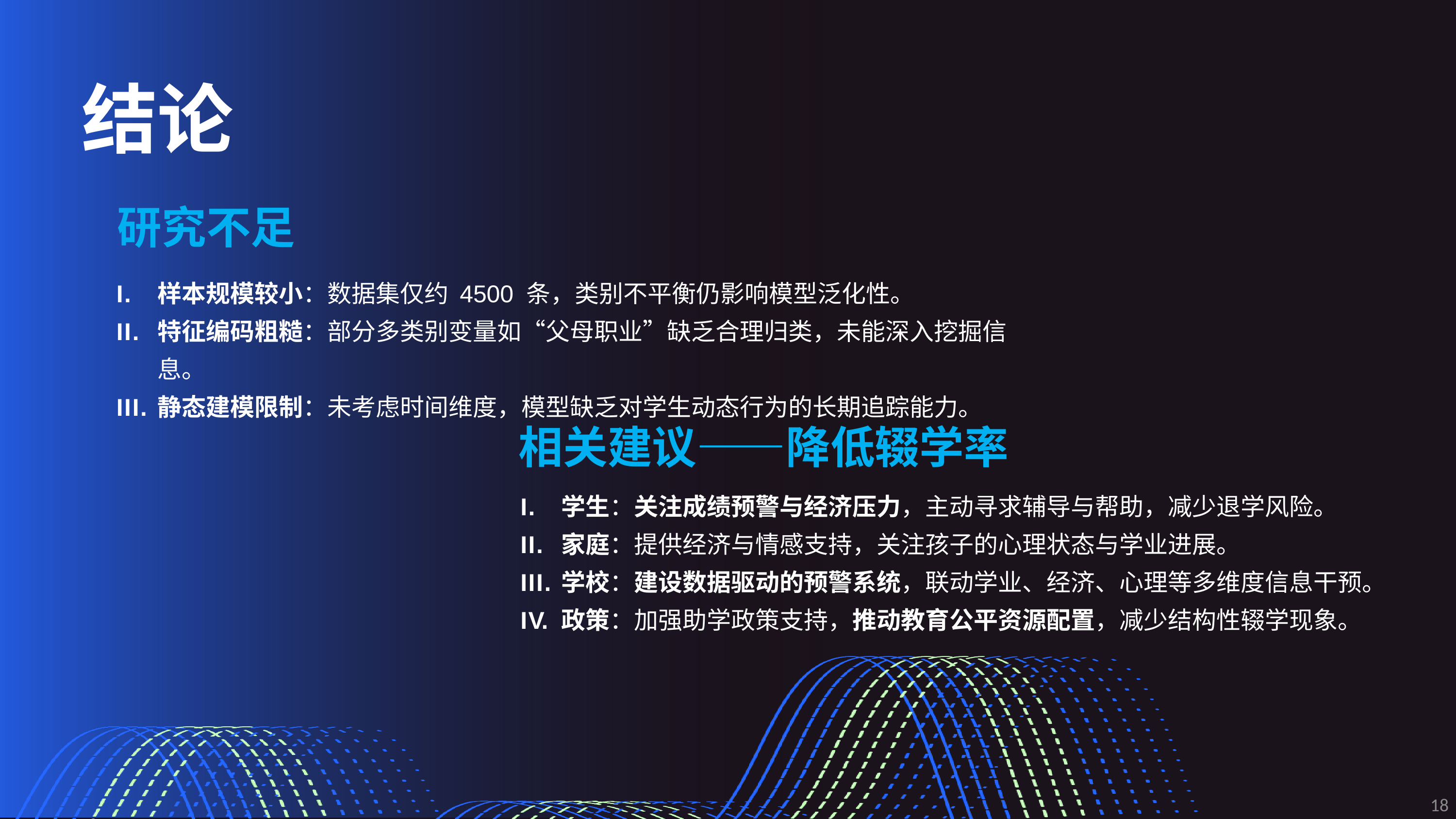

结论
研究不足
样本规模较小：数据集仅约 4500 条，类别不平衡仍影响模型泛化性。
特征编码粗糙：部分多类别变量如“父母职业”缺乏合理归类，未能深入挖掘信息。
静态建模限制：未考虑时间维度，模型缺乏对学生动态行为的长期追踪能力。
相关建议——降低辍学率
学生：关注成绩预警与经济压力，主动寻求辅导与帮助，减少退学风险。
家庭：提供经济与情感支持，关注孩子的心理状态与学业进展。
学校：建设数据驱动的预警系统，联动学业、经济、心理等多维度信息干预。
政策：加强助学政策支持，推动教育公平资源配置，减少结构性辍学现象。

18